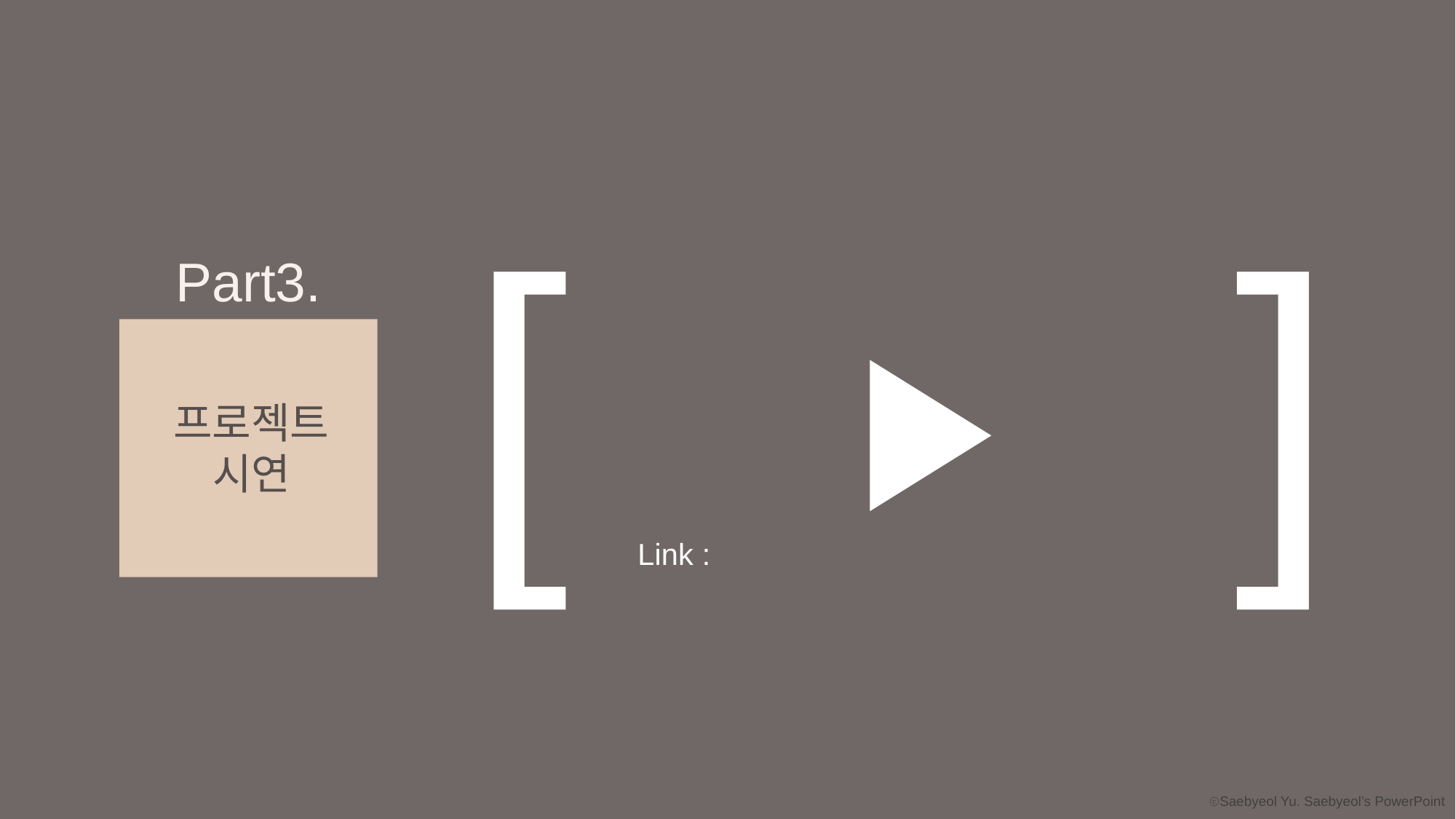

[
]
Part3.

프로젝트
시연
▶
Link :